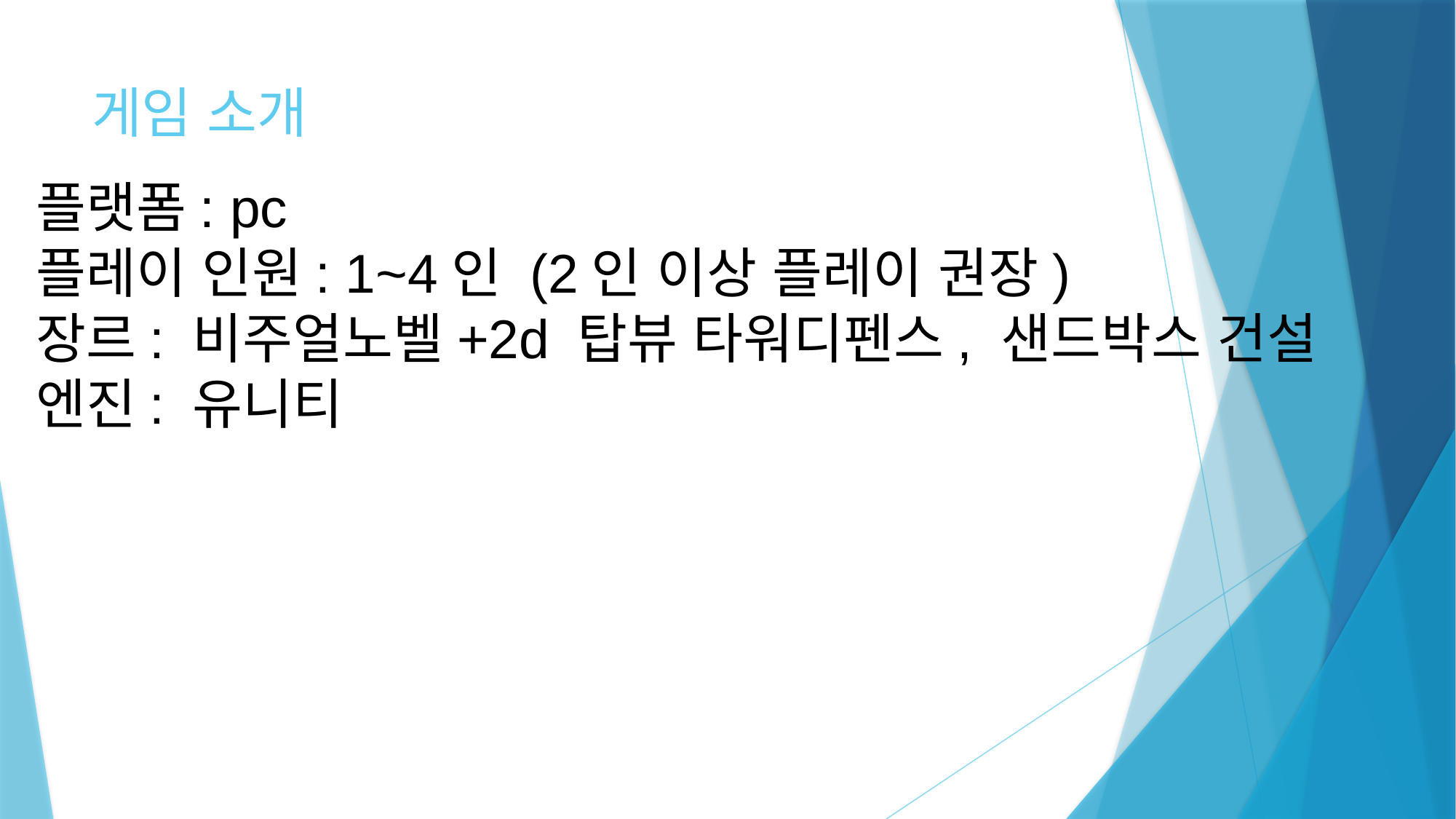

# 게임 소개
플랫폼: pc
플레이 인원: 1~4인 (2인 이상 플레이 권장)
장르: 비주얼노벨+2d 탑뷰 타워디펜스, 샌드박스 건설
엔진: 유니티